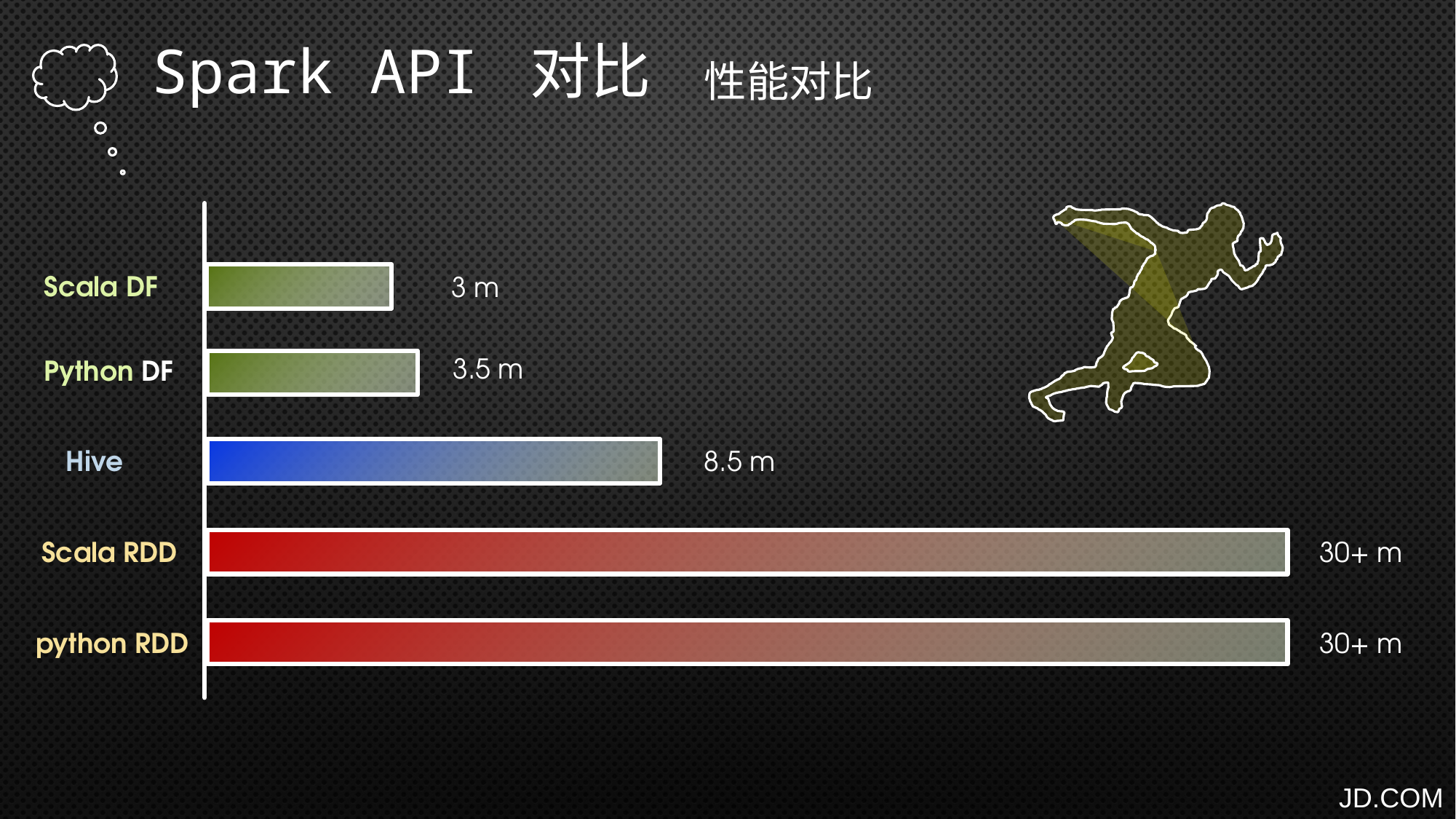

Spark API 对比

性能对比

Scala DF

3 m
3.5 m
Python DF

Hive
8.5 m

Scala RDD

30+ m

python RDD
30+ m
JD.COM